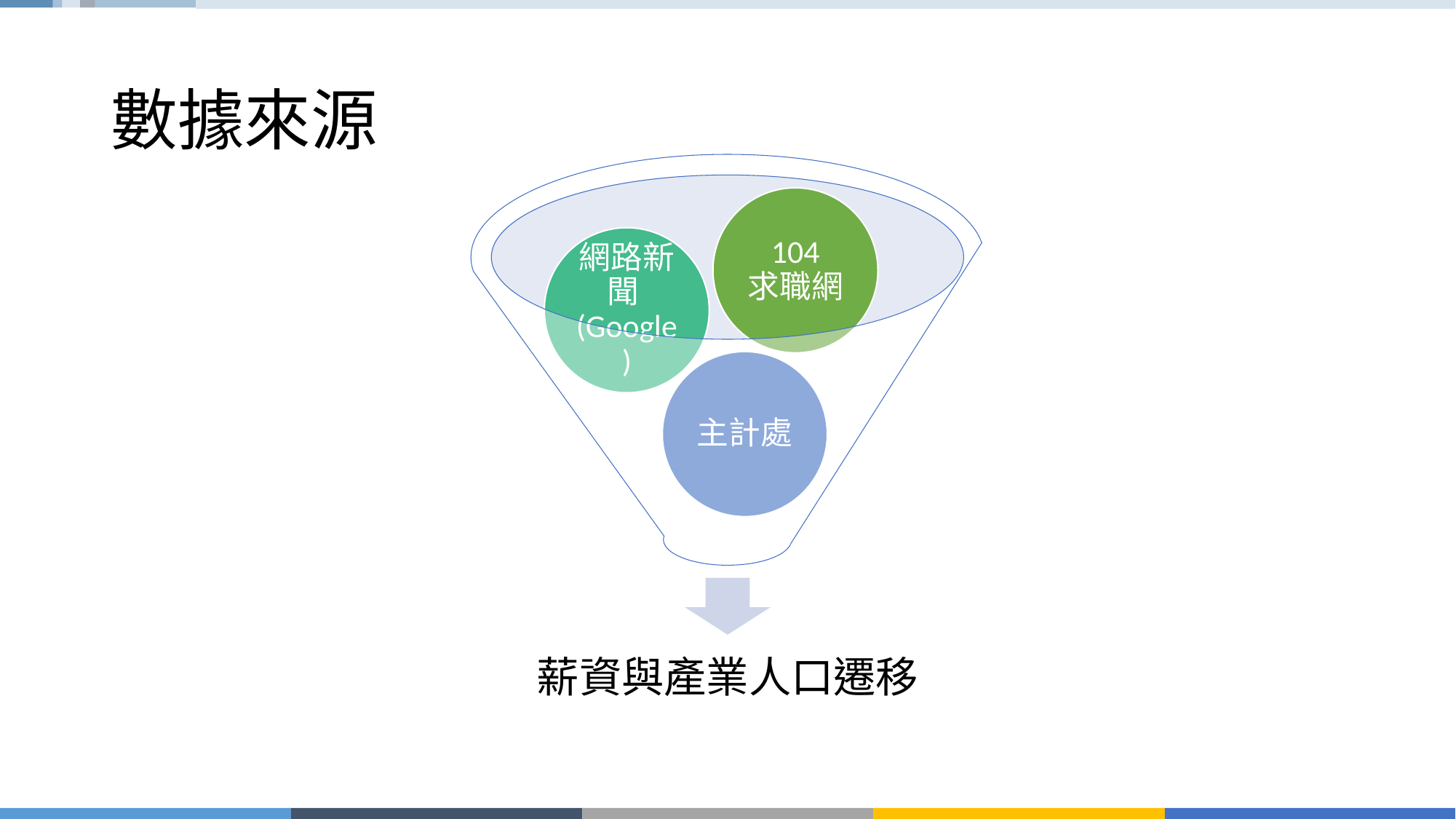

# 數據來源
薪資與產業人口遷移
主計處
網路新聞(Google)
104
求職網